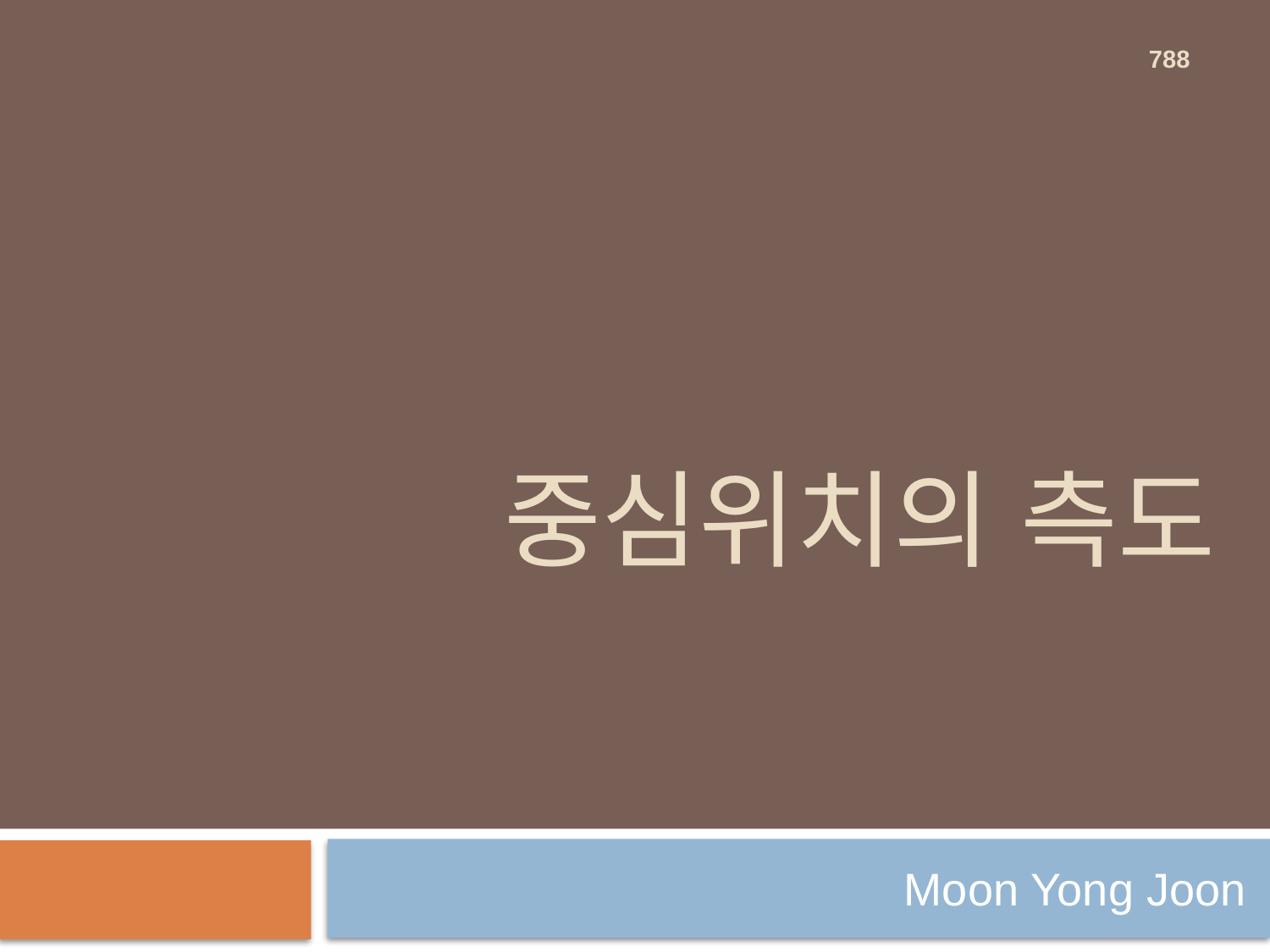

788
# 중심위치의 측도
Moon Yong Joon